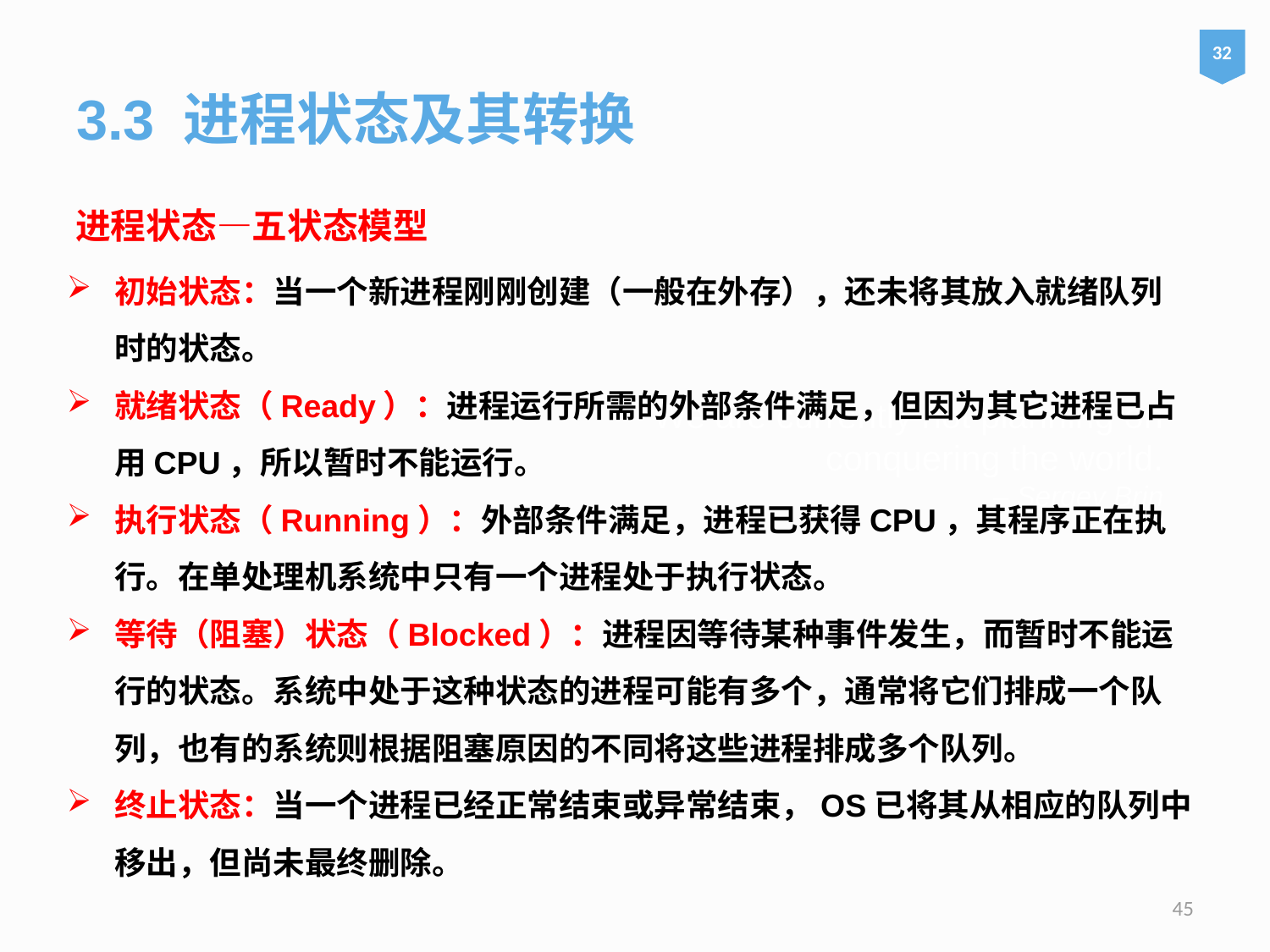

32
3.3 进程状态及其转换
进程状态—五状态模型
初始状态：当一个新进程刚刚创建（一般在外存），还未将其放入就绪队列时的状态。
就绪状态（Ready）：进程运行所需的外部条件满足，但因为其它进程已占用CPU，所以暂时不能运行。
执行状态（Running）：外部条件满足，进程已获得CPU，其程序正在执行。在单处理机系统中只有一个进程处于执行状态。
等待（阻塞）状态（Blocked）：进程因等待某种事件发生，而暂时不能运行的状态。系统中处于这种状态的进程可能有多个，通常将它们排成一个队列，也有的系统则根据阻塞原因的不同将这些进程排成多个队列。
终止状态：当一个进程已经正常结束或异常结束，OS已将其从相应的队列中移出，但尚未最终删除。
# We are currently not planning on conquering the world. – Sergey Brin
45